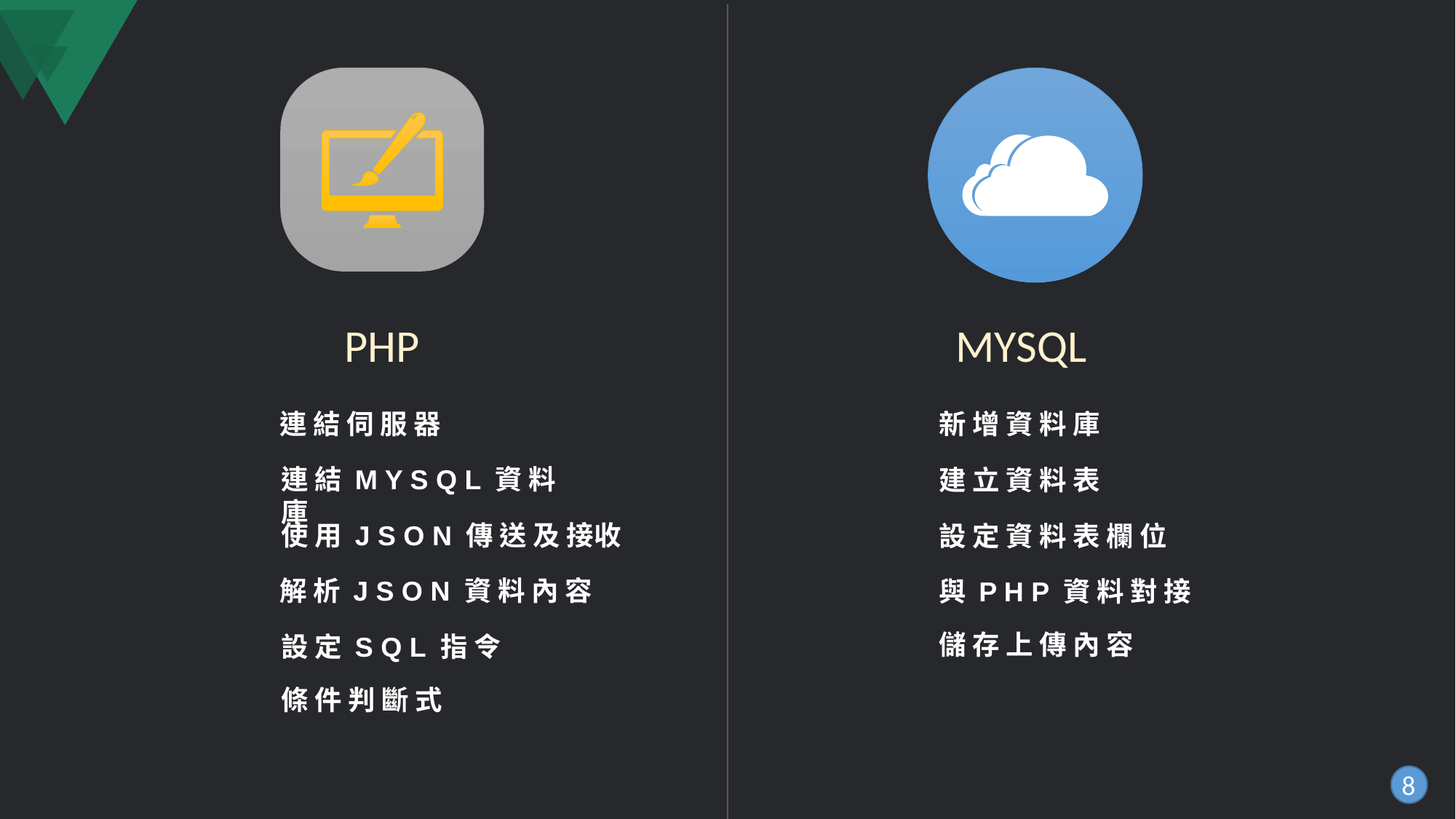

PHP
MYSQL
連 結 伺 服 器
新 增 資 料 庫
連 結 M Y S Q L 資 料 庫
建 立 資 料 表
使 用 J S O N 傳 送 及 接收
設 定 資 料 表 欄 位
解 析 J S O N 資 料 內 容
與 P H P 資 料 對 接
儲 存 上 傳 內 容
設 定 S Q L 指 令
條 件 判 斷 式
8